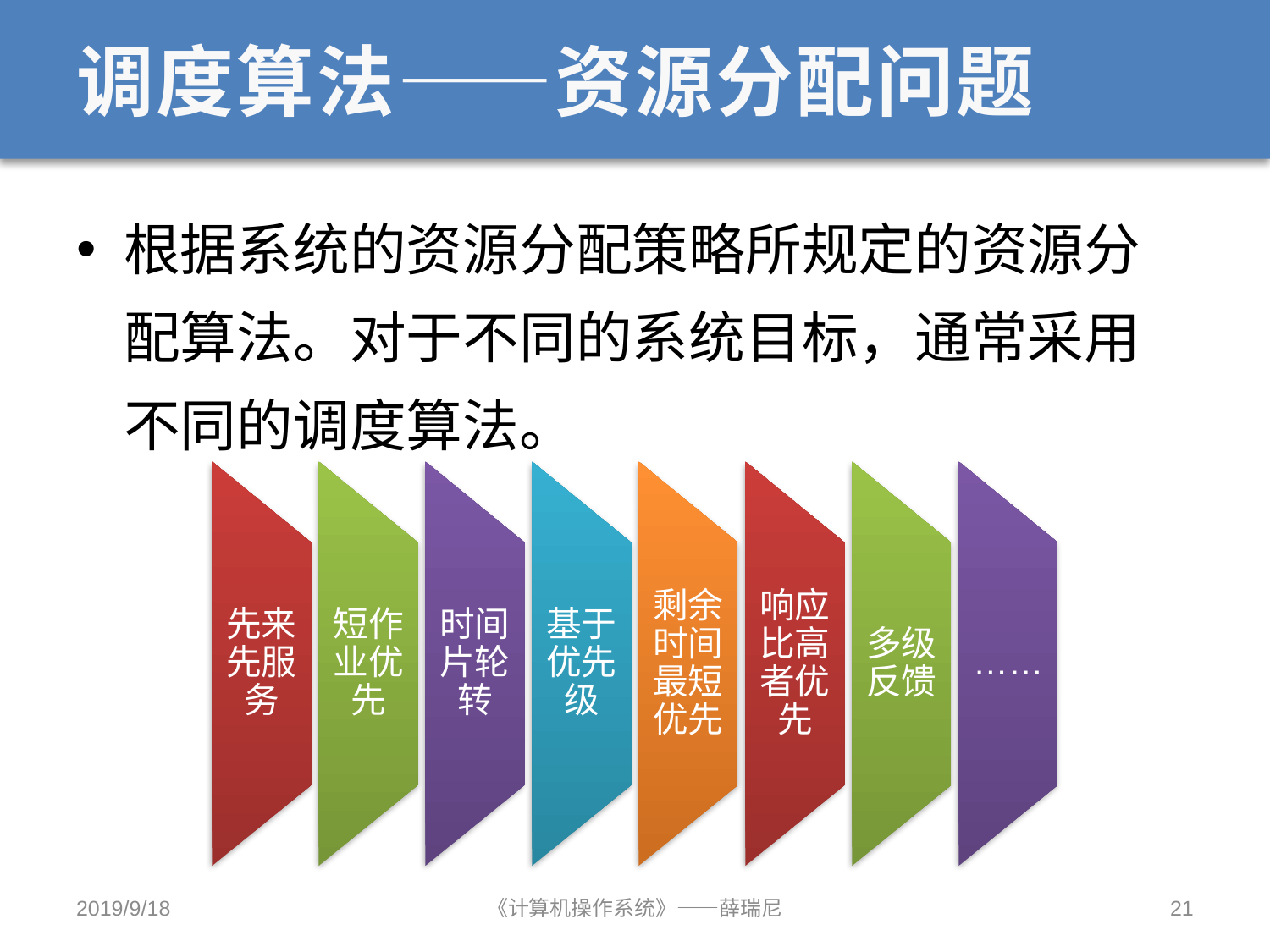

# 调度算法——资源分配问题
根据系统的资源分配策略所规定的资源分配算法。对于不同的系统目标，通常采用不同的调度算法。
先来先服务
短作业优先
时间片轮转
基于优先级
剩余时间最短优先
响应比高者优先
多级反馈
……
2019/9/18
《计算机操作系统》——薛瑞尼
21